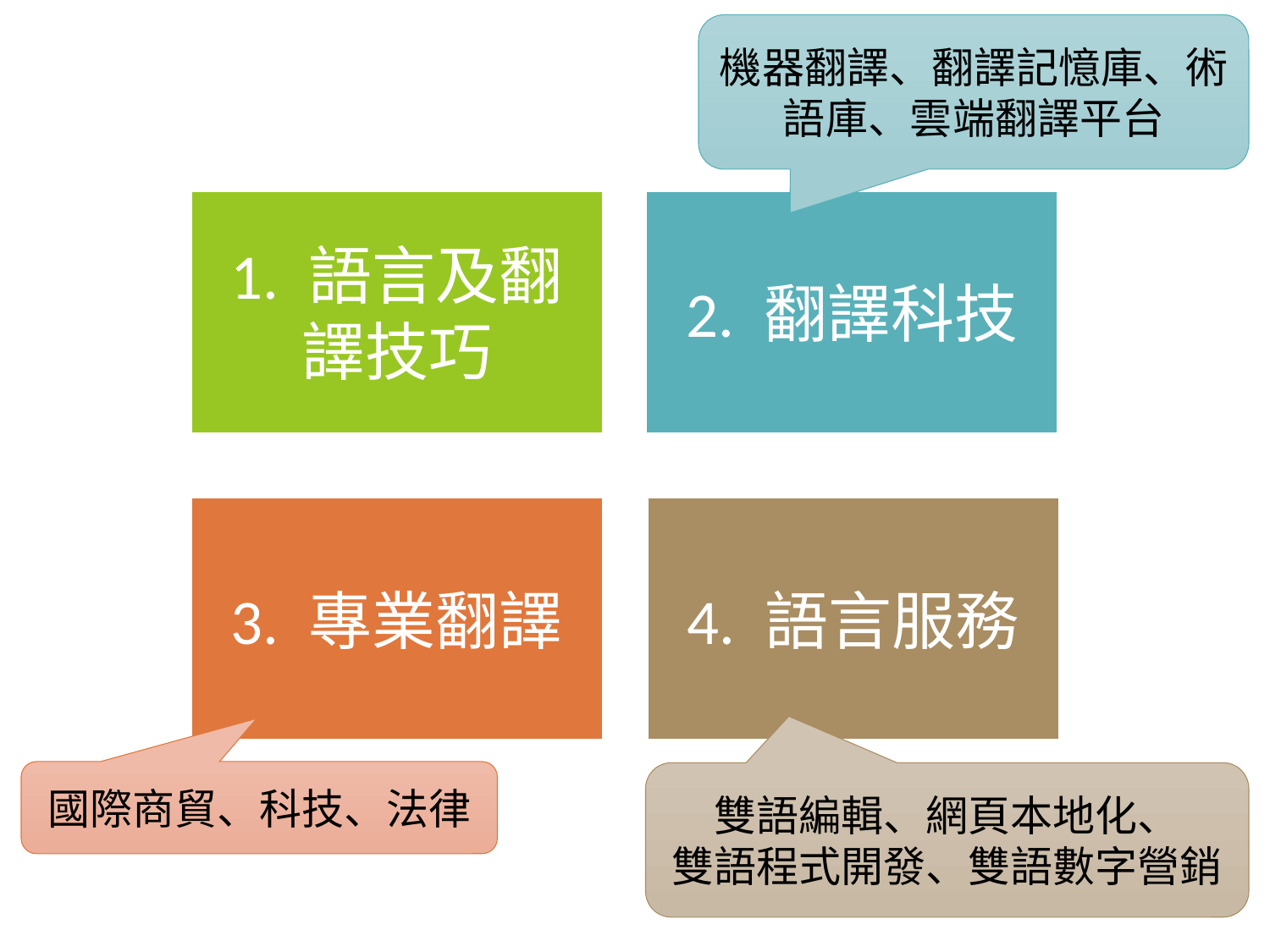

機器翻譯、翻譯記憶庫、術語庫、雲端翻譯平台
1. 語言及翻譯技巧
2. 翻譯科技
3. 專業翻譯
4. 語言服務
國際商貿、科技、法律
雙語編輯、網頁本地化、
雙語程式開發、雙語數字營銷